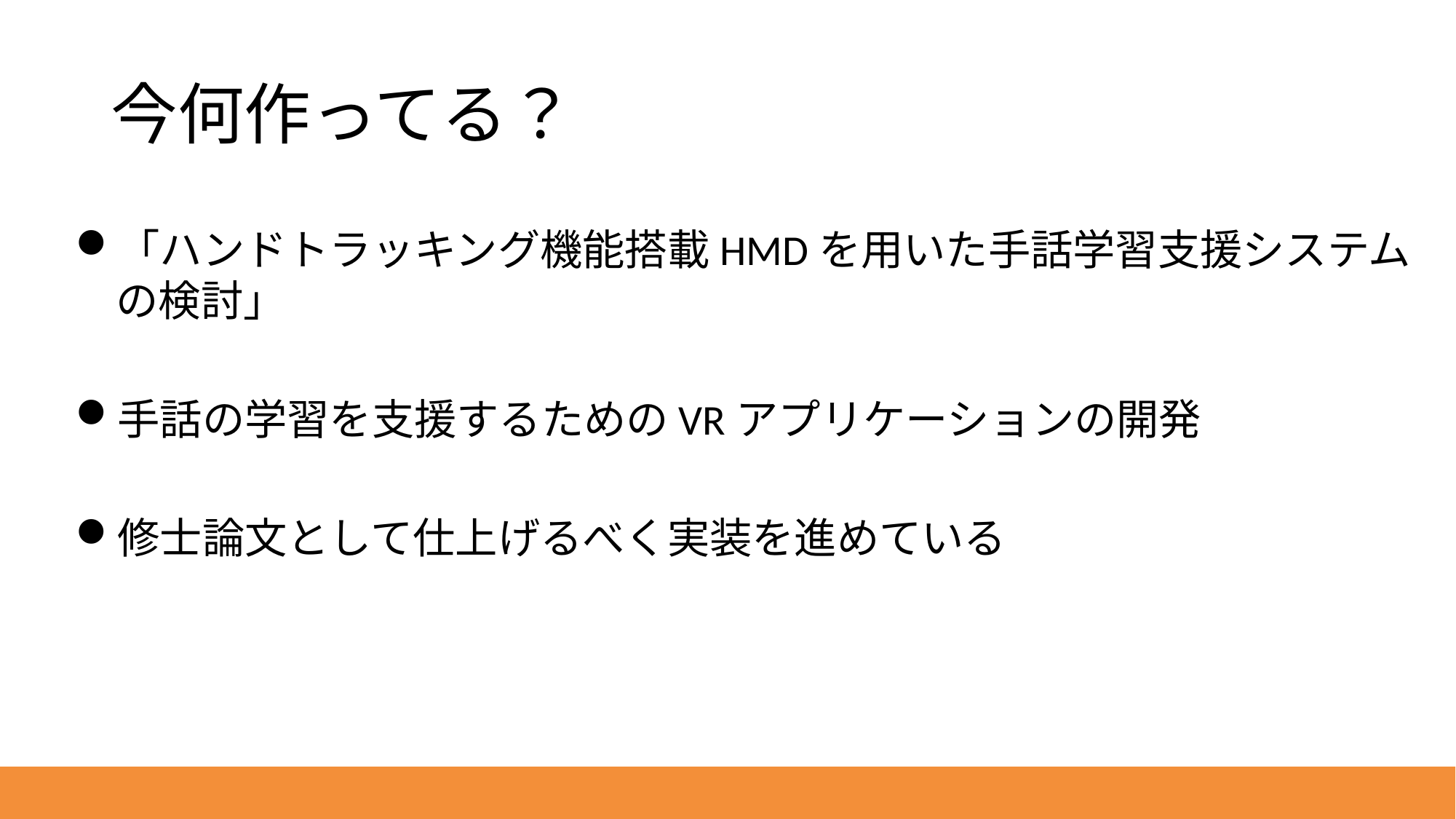

# 今何作ってる？
「ハンドトラッキング機能搭載HMDを用いた手話学習支援システムの検討」

手話の学習を支援するためのVRアプリケーションの開発

修士論文として仕上げるべく実装を進めている